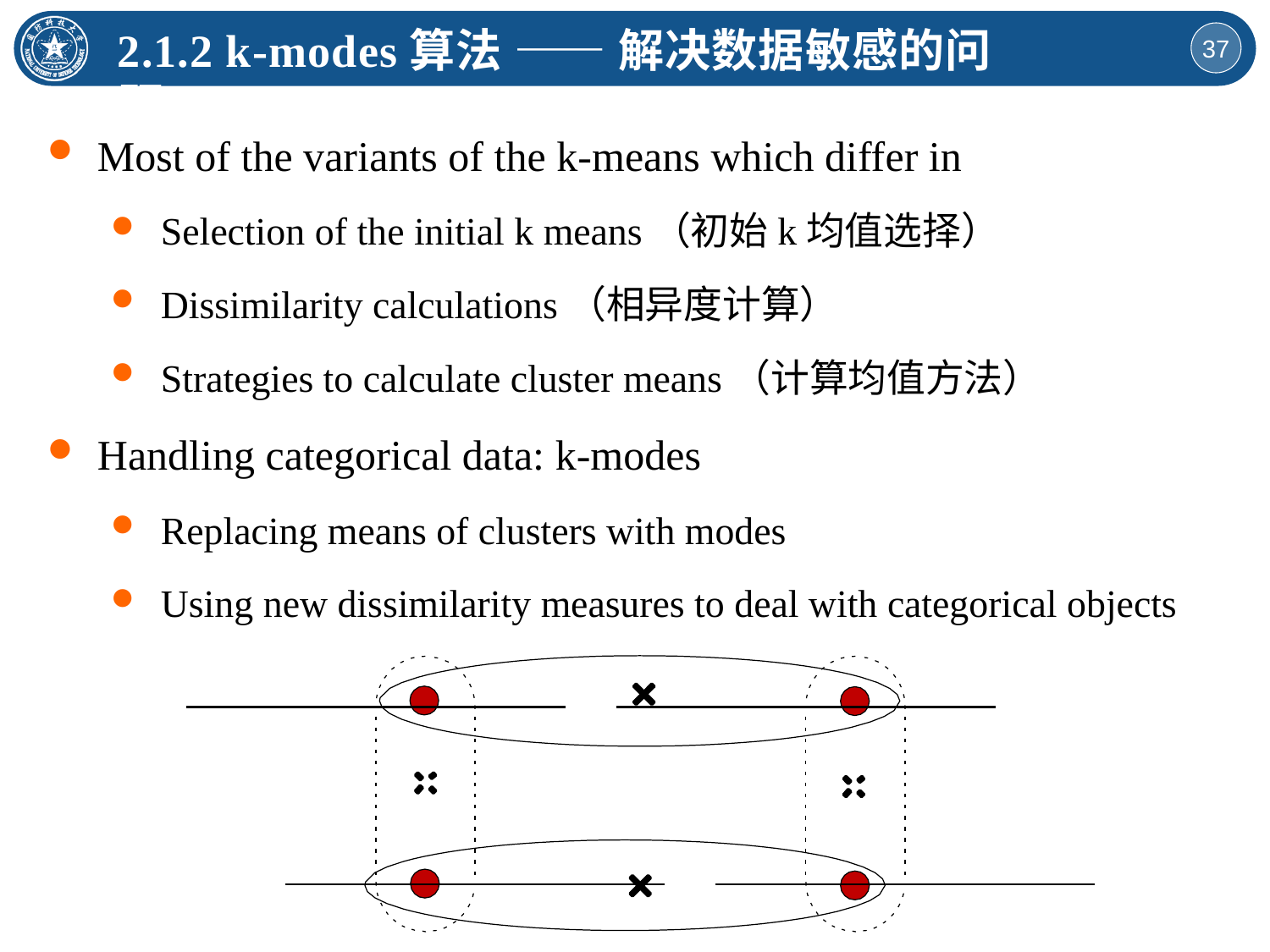

2.1.2 k-modes算法 —— 解决数据敏感的问题
Most of the variants of the k-means which differ in
Selection of the initial k means（初始k均值选择）
Dissimilarity calculations（相异度计算）
Strategies to calculate cluster means（计算均值方法）
Handling categorical data: k-modes
Replacing means of clusters with modes
Using new dissimilarity measures to deal with categorical objects